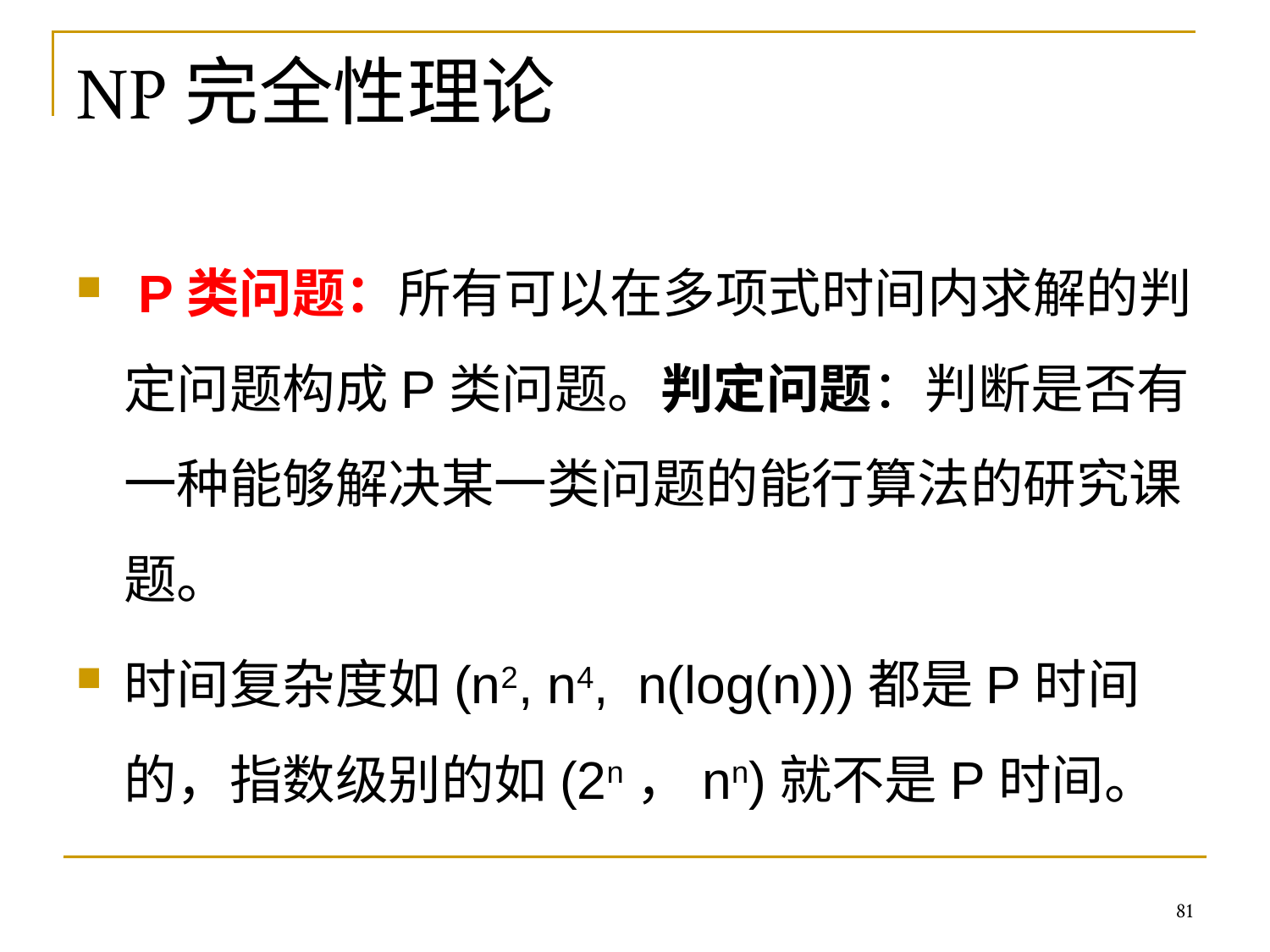

# NP完全性理论
 P类问题：所有可以在多项式时间内求解的判定问题构成P类问题。判定问题：判断是否有一种能够解决某一类问题的能行算法的研究课题。
时间复杂度如(n2, n4,  n(log(n)))都是P时间的，指数级别的如(2n，nn)就不是P时间。

81